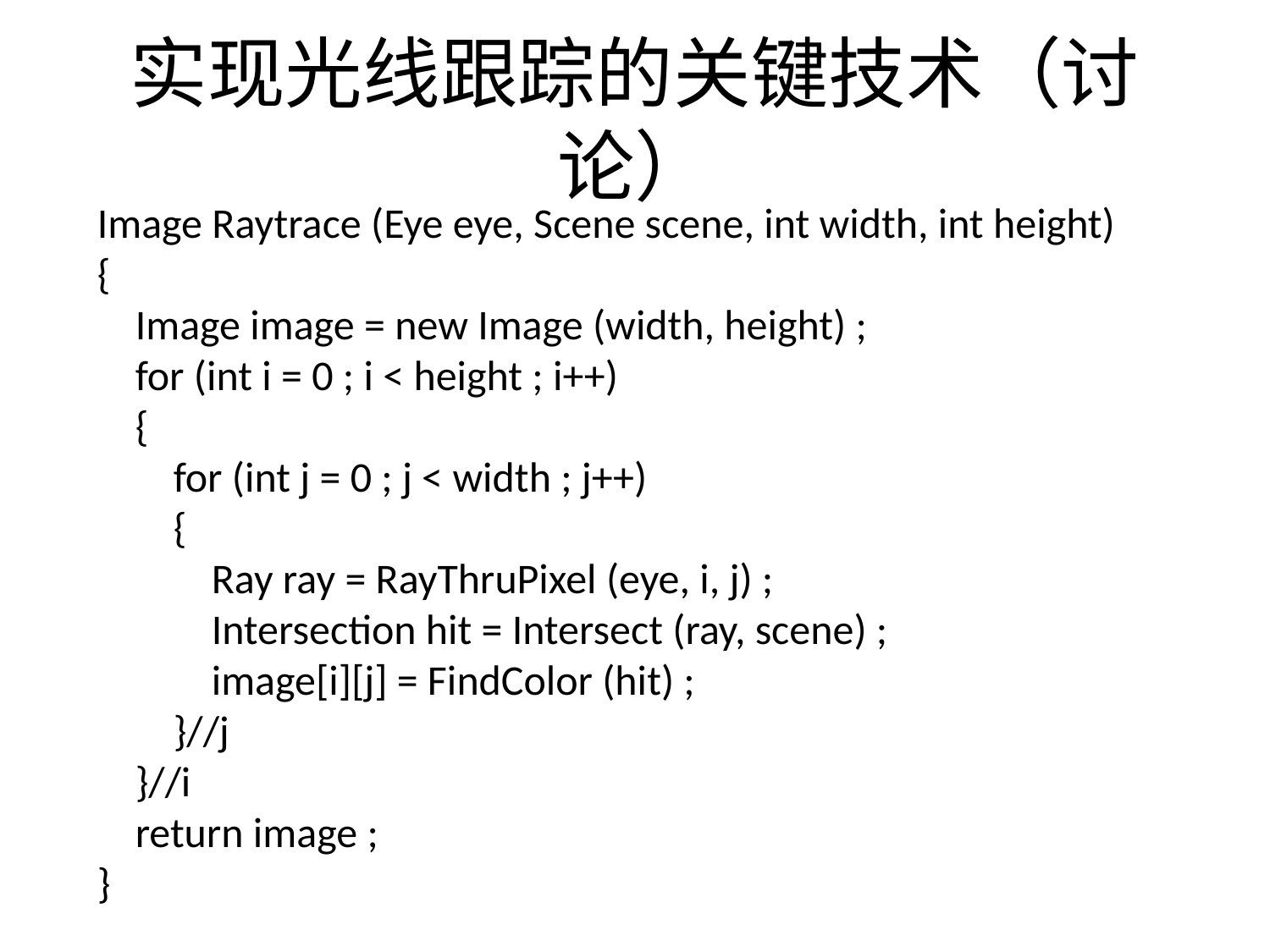

# 实现光线跟踪的关键技术（讨论）
Image Raytrace (Eye eye, Scene scene, int width, int height)
{
    Image image = new Image (width, height) ;
    for (int i = 0 ; i < height ; i++)
    {
        for (int j = 0 ; j < width ; j++)
        {
            Ray ray = RayThruPixel (eye, i, j) ;
            Intersection hit = Intersect (ray, scene) ;
            image[i][j] = FindColor (hit) ;
        }//j
    }//i
    return image ;
}